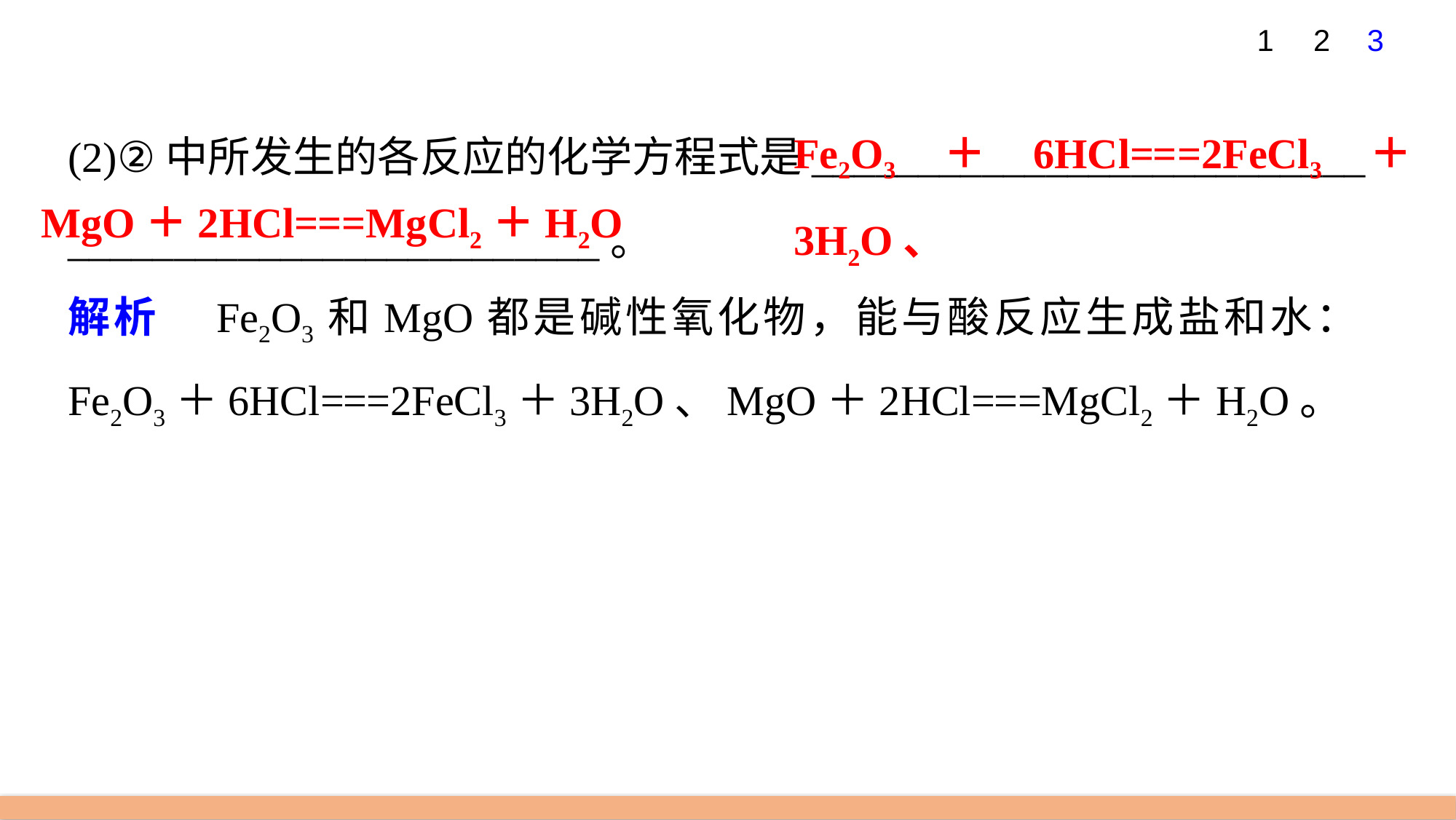

1
2
3
Fe2O3＋6HCl===2FeCl3＋3H2O、
(2)②中所发生的各反应的化学方程式是__________________________
_________________________。
解析　Fe2O3和MgO都是碱性氧化物，能与酸反应生成盐和水：Fe2O3＋6HCl===2FeCl3＋3H2O、MgO＋2HCl===MgCl2＋H2O。
MgO＋2HCl===MgCl2＋H2O